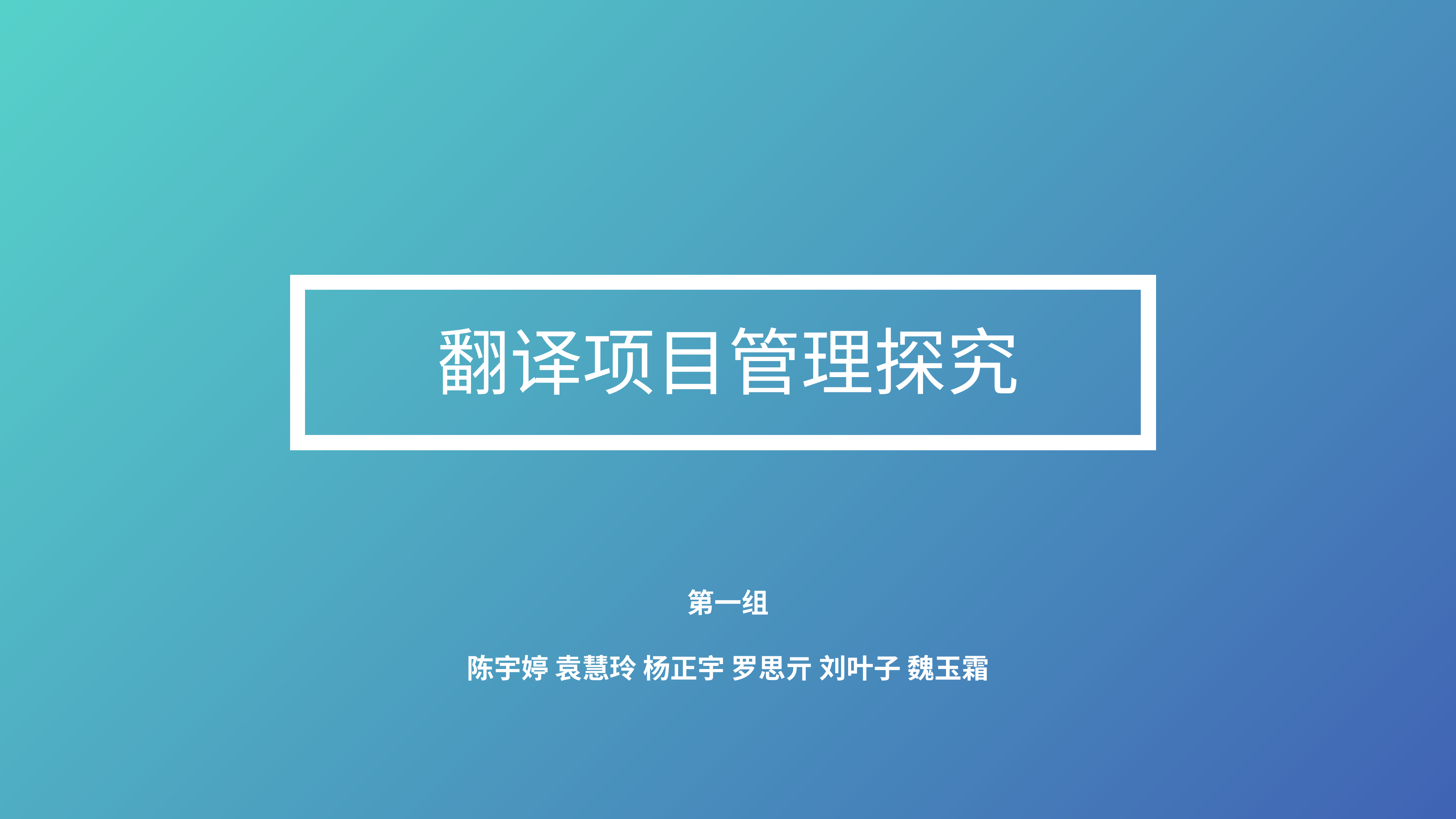

翻译项目管理探究

第一组

陈宇婷 袁慧玲 杨正宇 罗思亓 刘叶子 魏玉霜